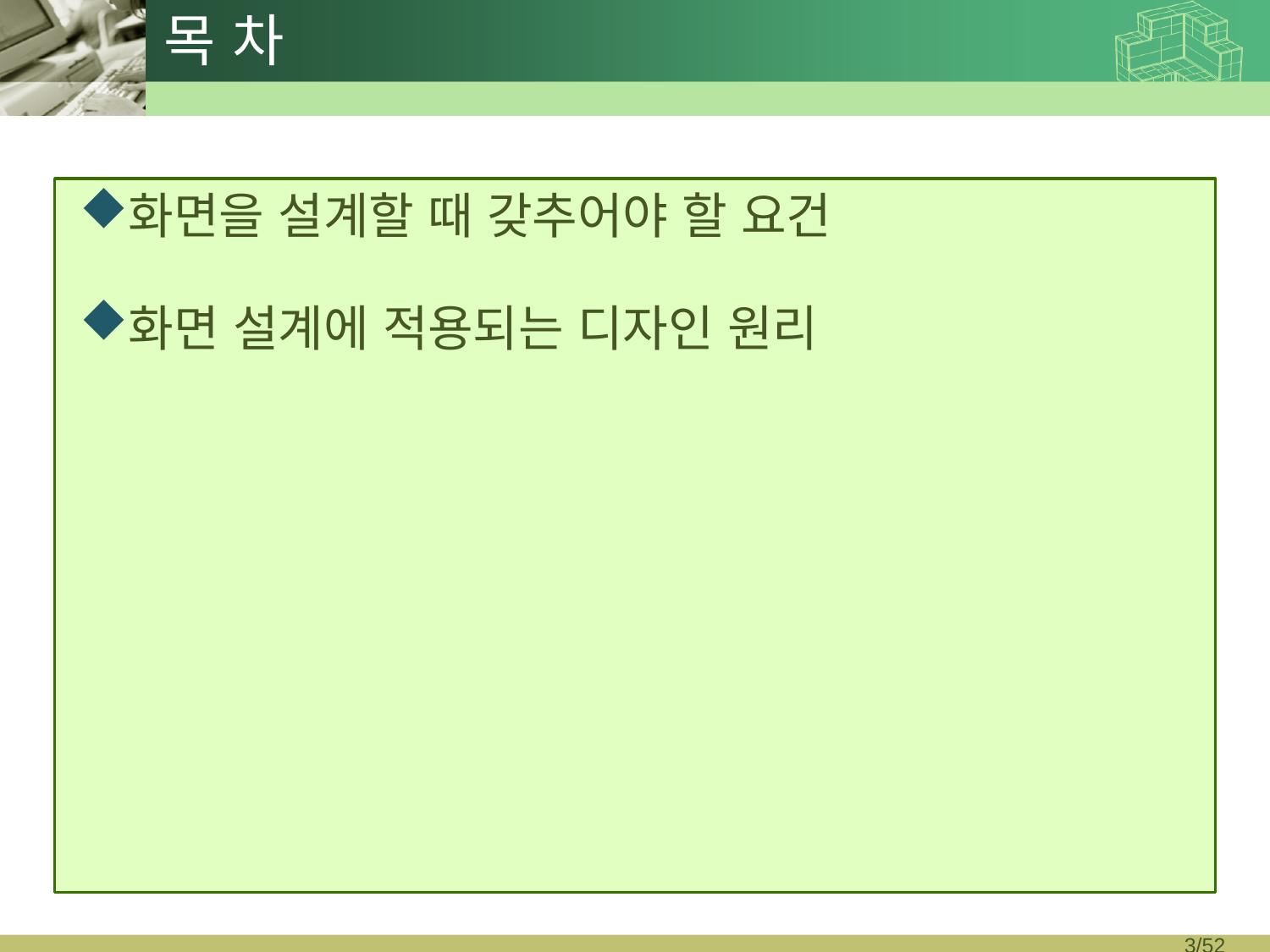

# 목 차
화면을 설계할 때 갖추어야 할 요건
화면 설계에 적용되는 디자인 원리